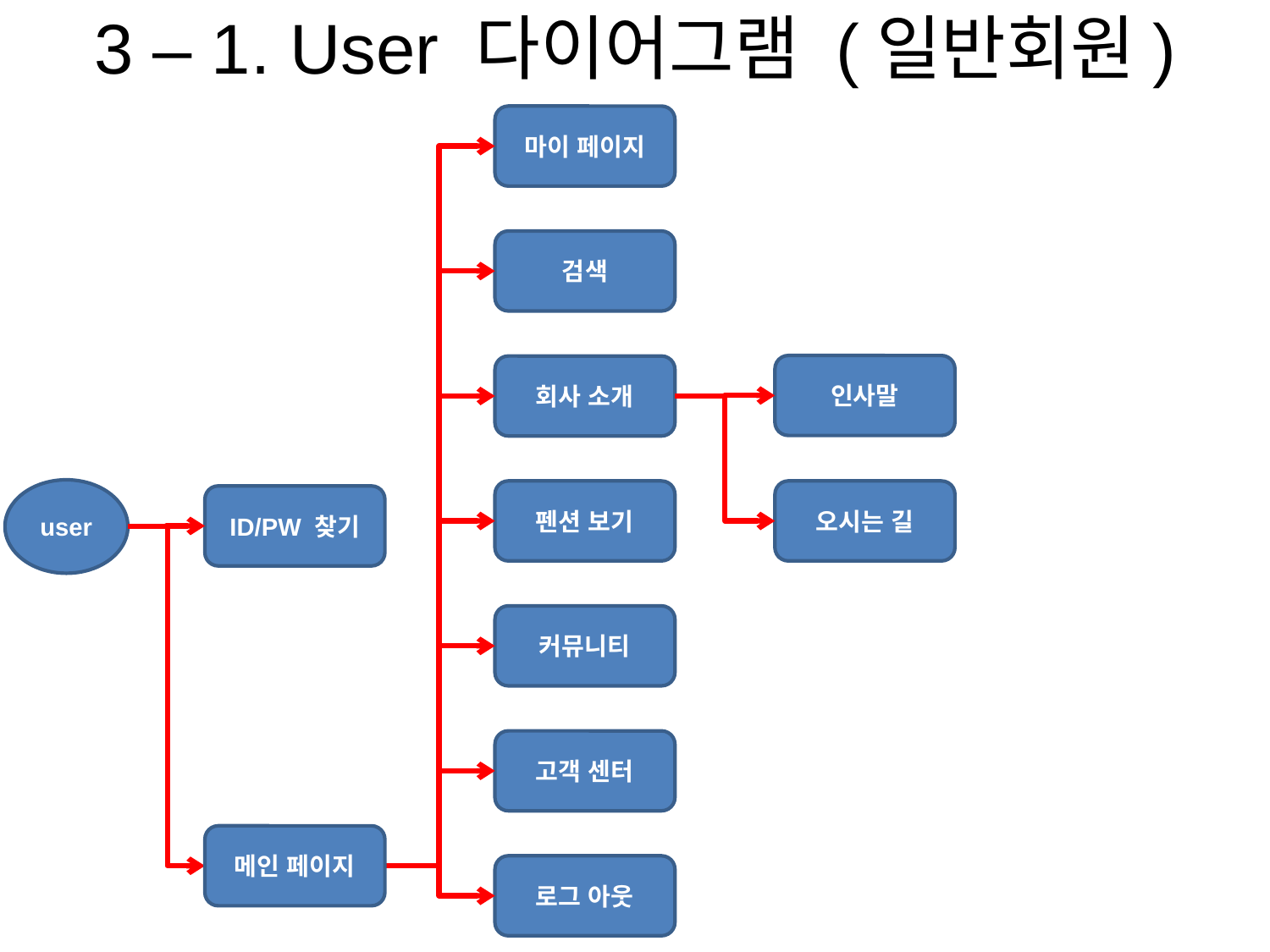

# 3 – 1. User 다이어그램 (일반회원)
마이 페이지

검색
인사말
회사 소개
user
펜션 보기
오시는 길
ID/PW 찾기
커뮤니티
고객 센터
메인 페이지
로그 아웃